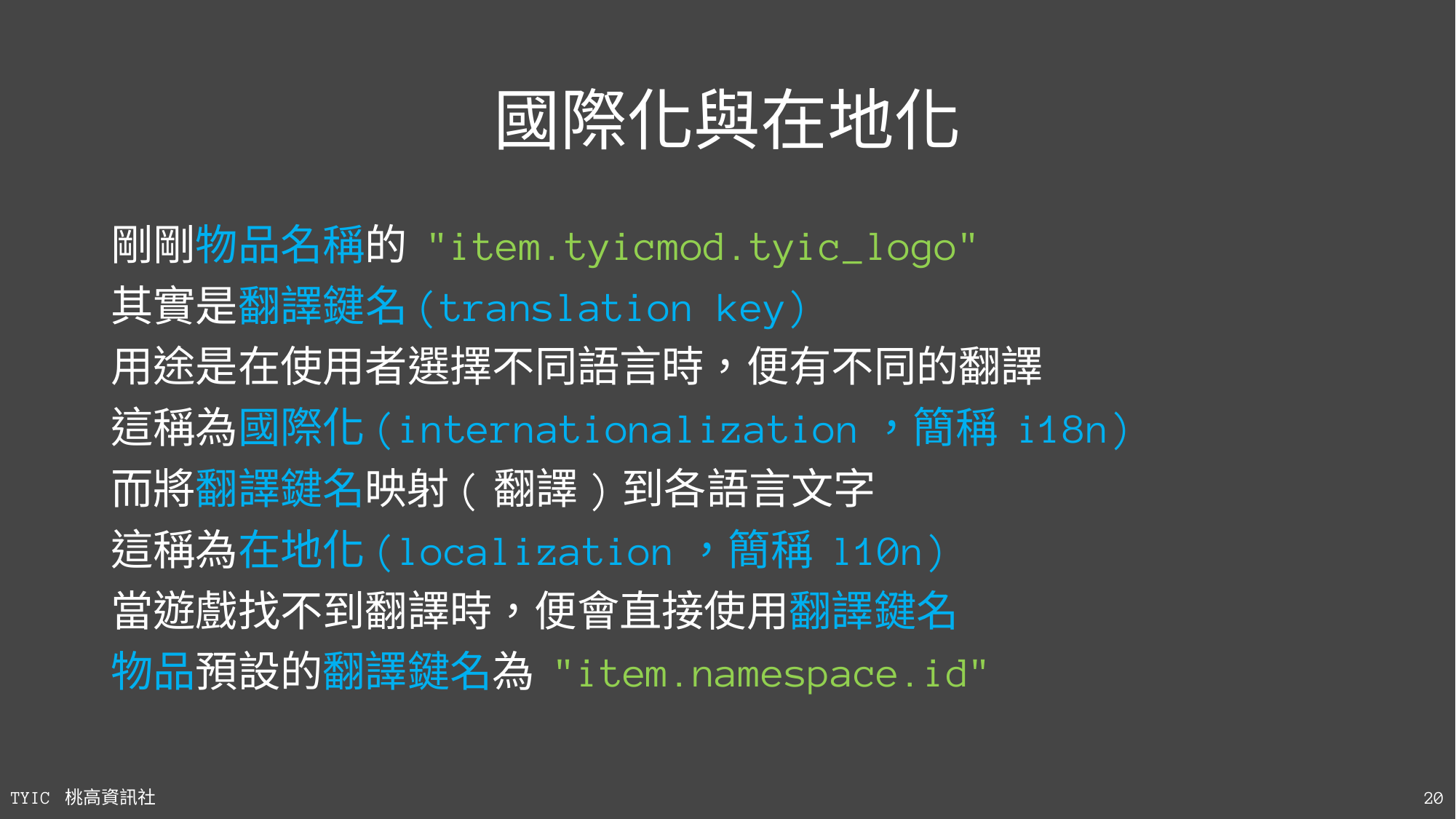

# 國際化與在地化
剛剛物品名稱的 "item.tyicmod.tyic_logo"
其實是翻譯鍵名(translation key)
用途是在使用者選擇不同語言時，便有不同的翻譯
這稱為國際化(internationalization，簡稱 i18n)
而將翻譯鍵名映射(翻譯)到各語言文字
這稱為在地化(localization，簡稱 l10n)
當遊戲找不到翻譯時，便會直接使用翻譯鍵名
物品預設的翻譯鍵名為 "item.namespace.id"